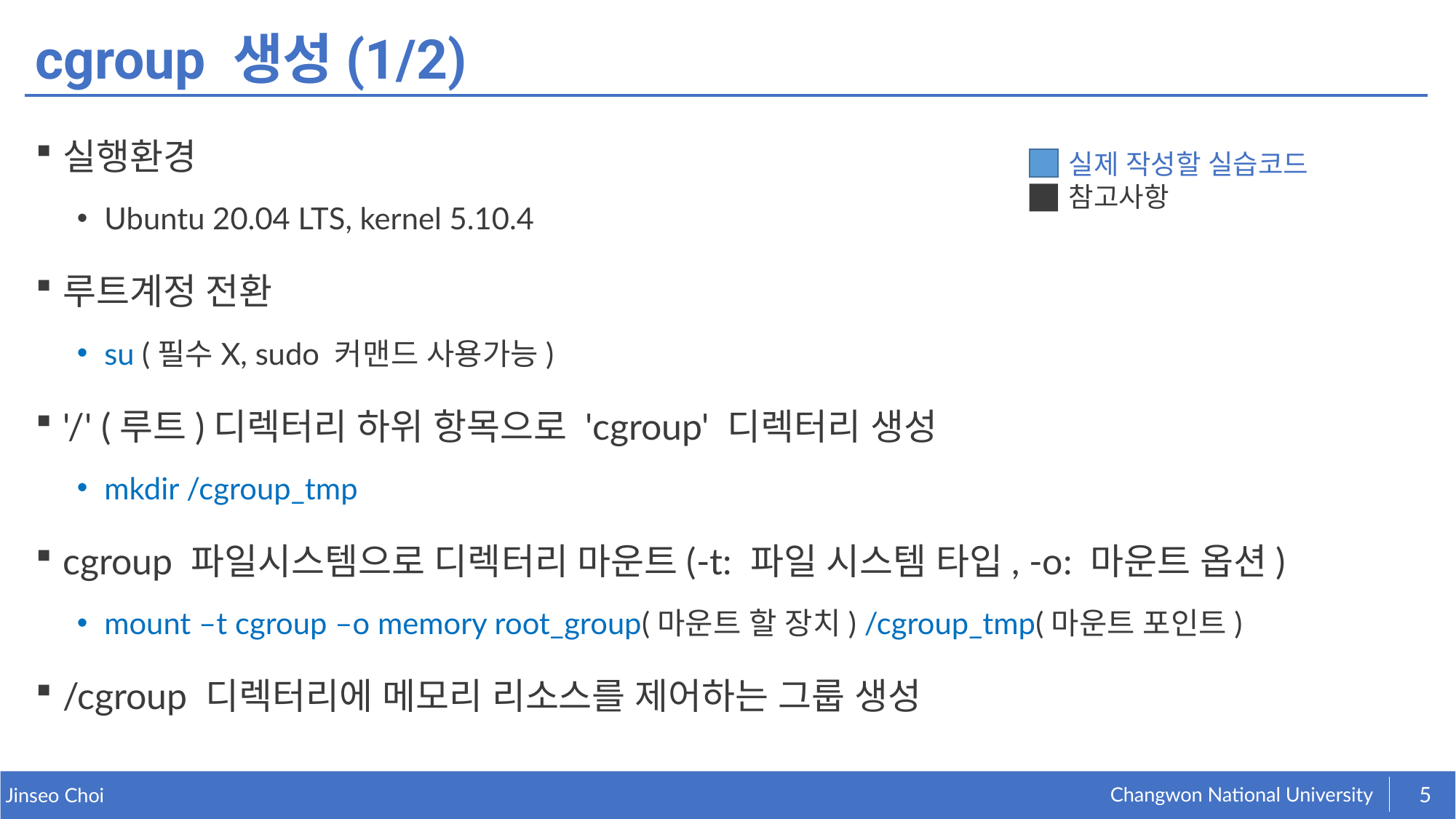

# cgroup 생성(1/2)
실행환경
Ubuntu 20.04 LTS, kernel 5.10.4
루트계정 전환
su (필수X, sudo 커맨드 사용가능)
'/' (루트)디렉터리 하위 항목으로 'cgroup' 디렉터리 생성
mkdir /cgroup_tmp
cgroup 파일시스템으로 디렉터리 마운트(-t: 파일 시스템 타입, -o: 마운트 옵션)
mount –t cgroup –o memory root_group(마운트 할 장치) /cgroup_tmp(마운트 포인트)
/cgroup 디렉터리에 메모리 리소스를 제어하는 그룹 생성

실제 작성할 실습코드
참고사항

5